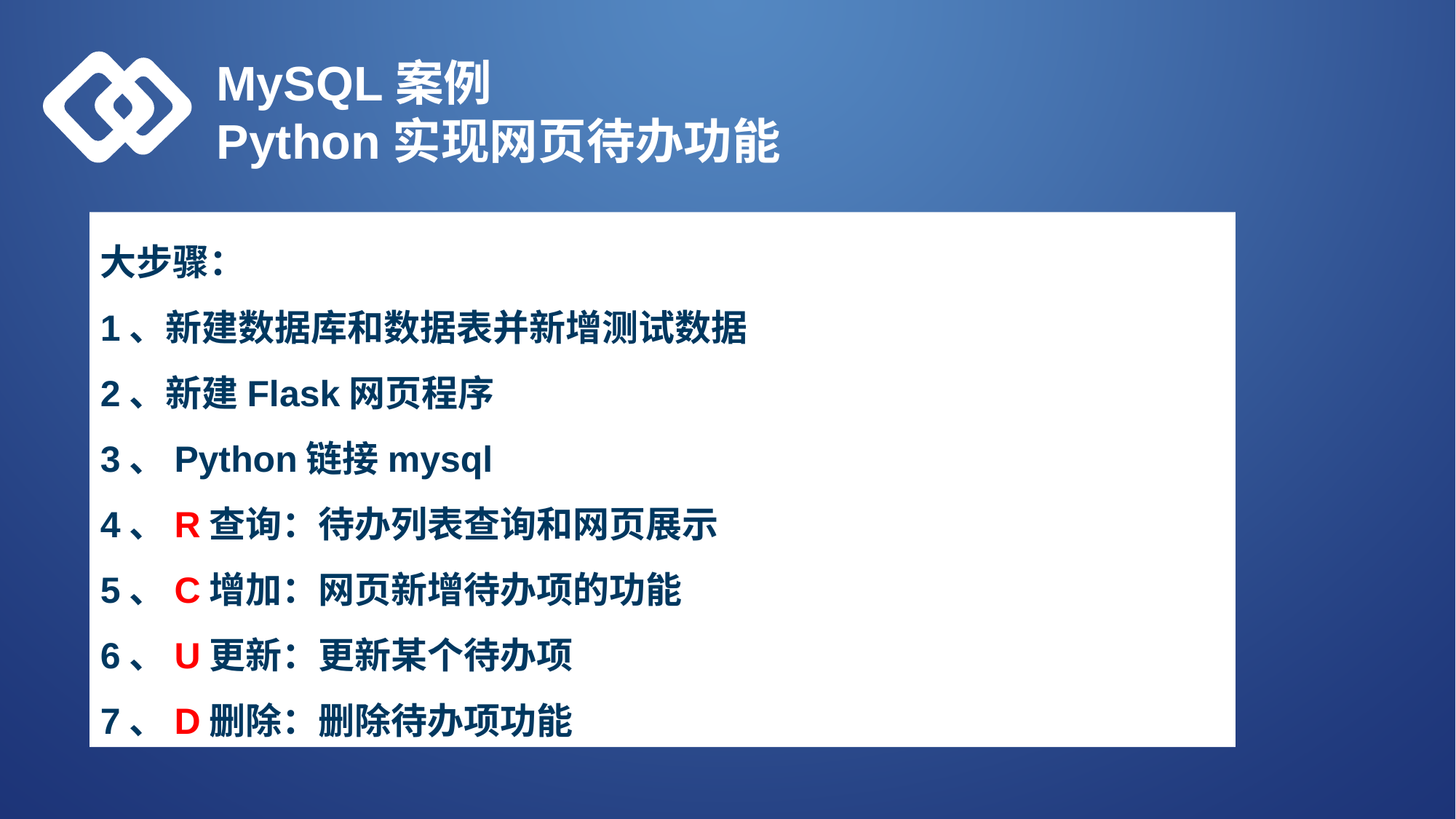

MySQL案例
Python实现网页待办功能

大步骤：
1、新建数据库和数据表并新增测试数据
2、新建Flask网页程序
3、Python链接mysql
4、R查询：待办列表查询和网页展示
5、C增加：网页新增待办项的功能
6、U更新：更新某个待办项
7、D删除：删除待办项功能